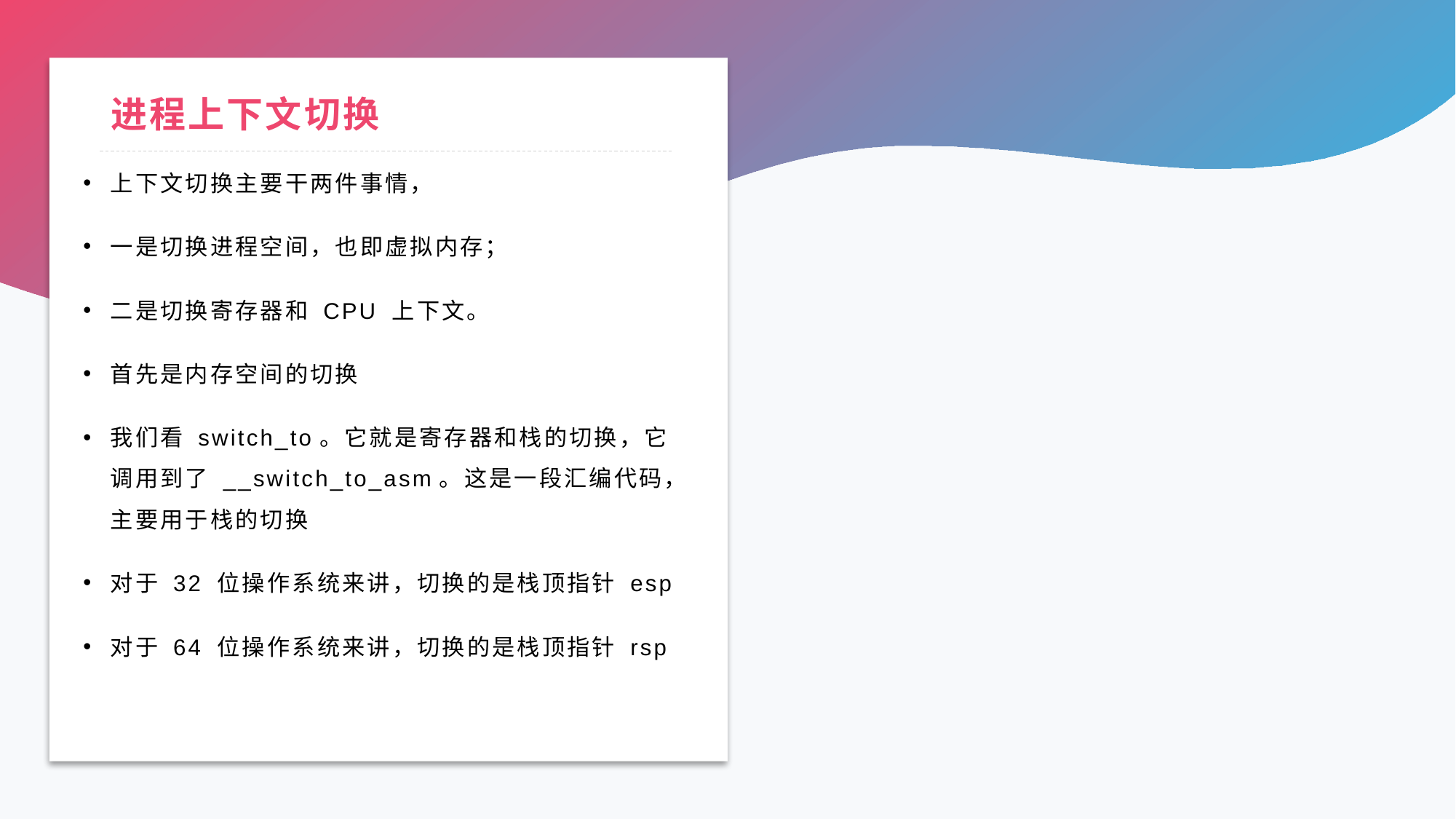

# 进程上下文切换
上下文切换主要干两件事情，
一是切换进程空间，也即虚拟内存；
二是切换寄存器和 CPU 上下文。
首先是内存空间的切换
我们看 switch_to。它就是寄存器和栈的切换，它调用到了 __switch_to_asm。这是一段汇编代码，主要用于栈的切换
对于 32 位操作系统来讲，切换的是栈顶指针 esp
对于 64 位操作系统来讲，切换的是栈顶指针 rsp